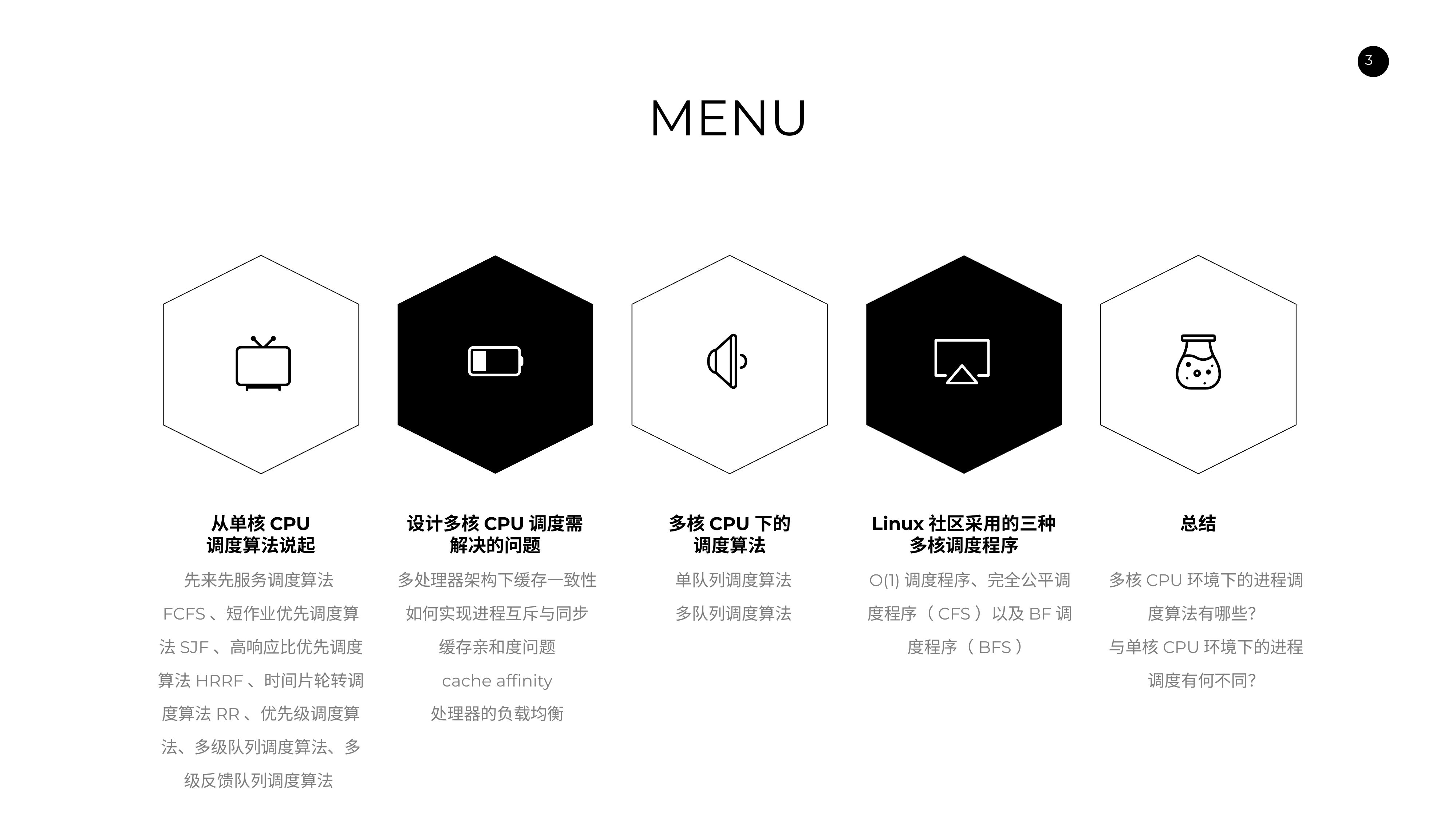

MENU

从单核CPU
调度算法说起
设计多核CPU调度需解决的问题
多核CPU下的
调度算法
Linux社区采用的三种多核调度程序
总结
多处理器架构下缓存一致性
如何实现进程互斥与同步
缓存亲和度问题
cache affinity
处理器的负载均衡

先来先服务调度算法FCFS、短作业优先调度算法SJF、高响应比优先调度算法HRRF、时间片轮转调度算法RR、优先级调度算法、多级队列调度算法、多级反馈队列调度算法
单队列调度算法
多队列调度算法
O(1)调度程序、完全公平调度程序（CFS）以及BF调度程序（BFS）
多核CPU环境下的进程调度算法有哪些？
与单核CPU环境下的进程调度有何不同？